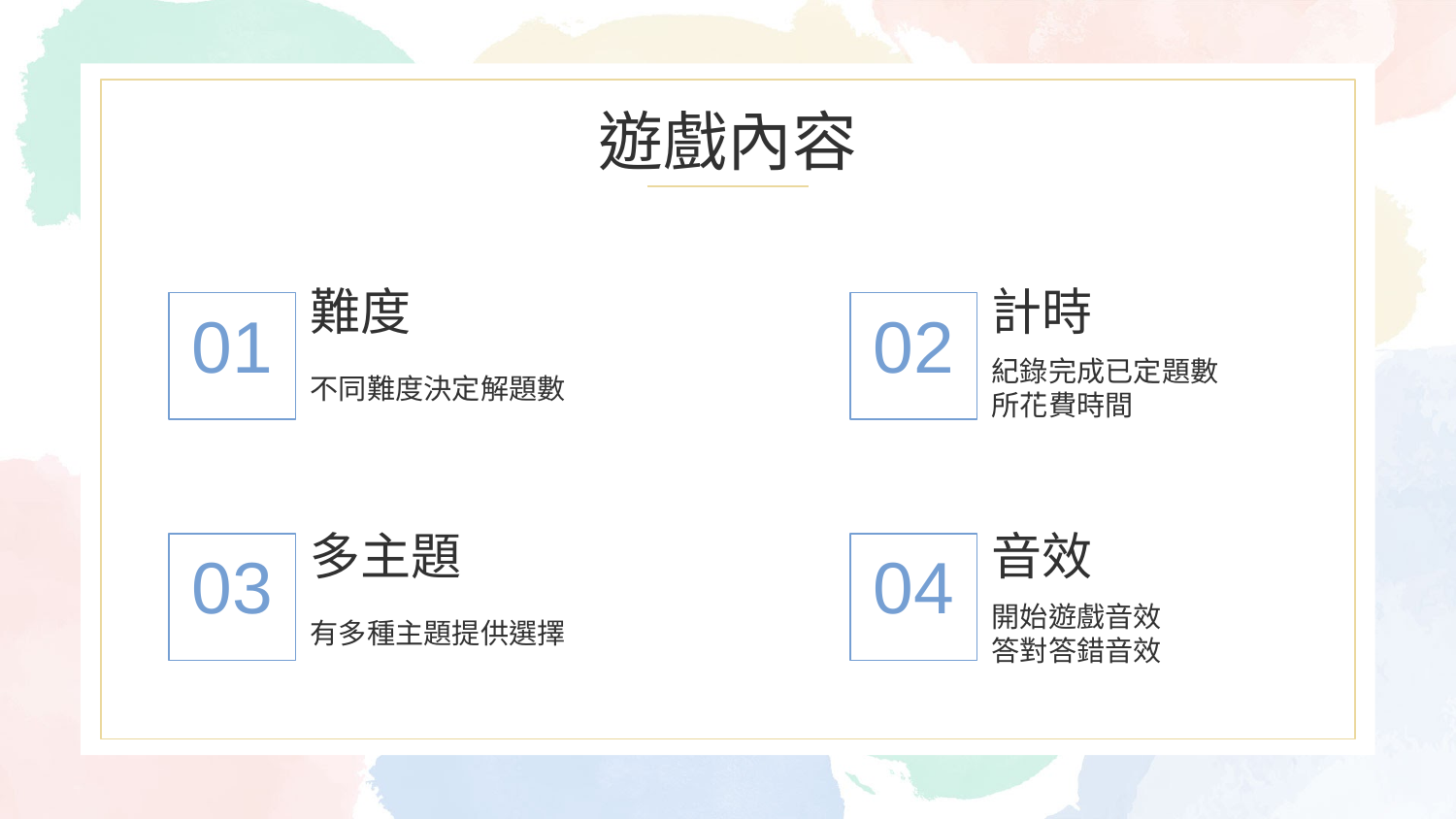

# 遊戲內容
難度
計時

01
02
不同難度決定解題數
紀錄完成已定題數
所花費時間
多主題
音效

03
04
開始遊戲音效
答對答錯音效
有多種主題提供選擇